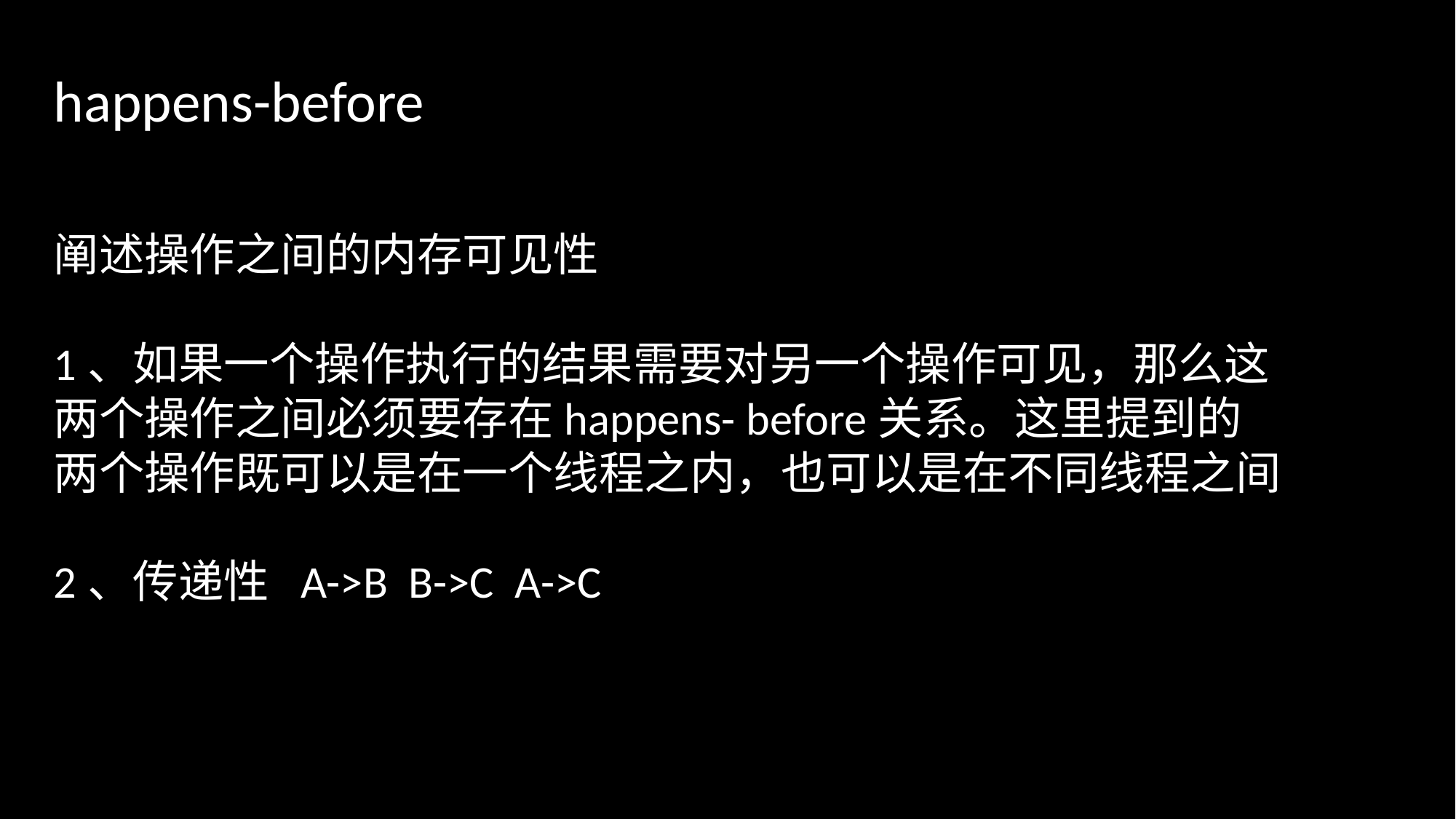

happens-before
阐述操作之间的内存可见性

1、如果一个操作执行的结果需要对另一个操作可见，那么这两个操作之间必须要存在happens- before关系。这里提到的两个操作既可以是在一个线程之内，也可以是在不同线程之间

2、传递性  A->B  B->C  A->C